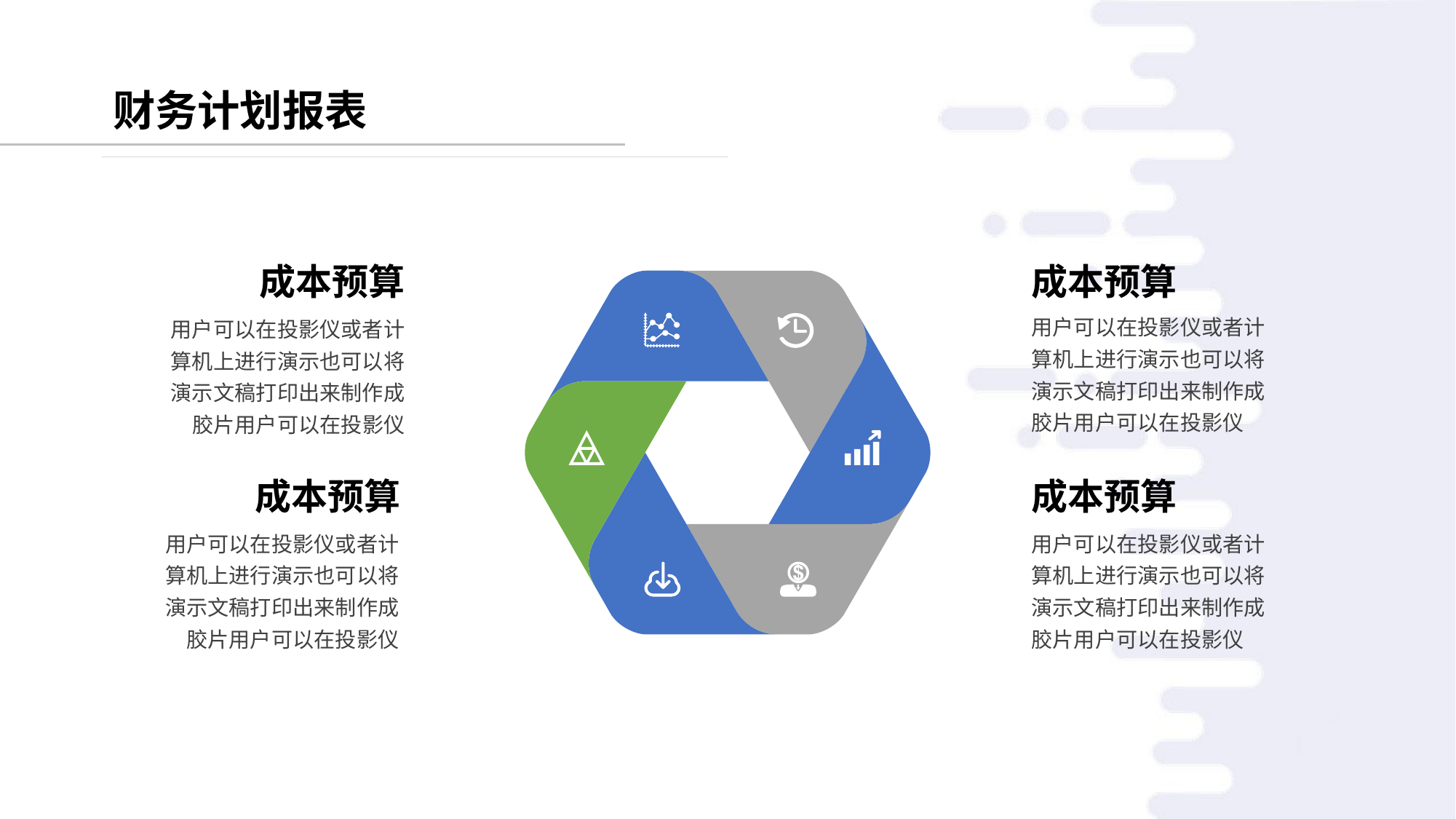

财务计划报表
成本预算
用户可以在投影仪或者计算机上进行演示也可以将演示文稿打印出来制作成胶片用户可以在投影仪
成本预算
用户可以在投影仪或者计算机上进行演示也可以将演示文稿打印出来制作成胶片用户可以在投影仪

成本预算
用户可以在投影仪或者计算机上进行演示也可以将演示文稿打印出来制作成胶片用户可以在投影仪
成本预算
用户可以在投影仪或者计算机上进行演示也可以将演示文稿打印出来制作成胶片用户可以在投影仪